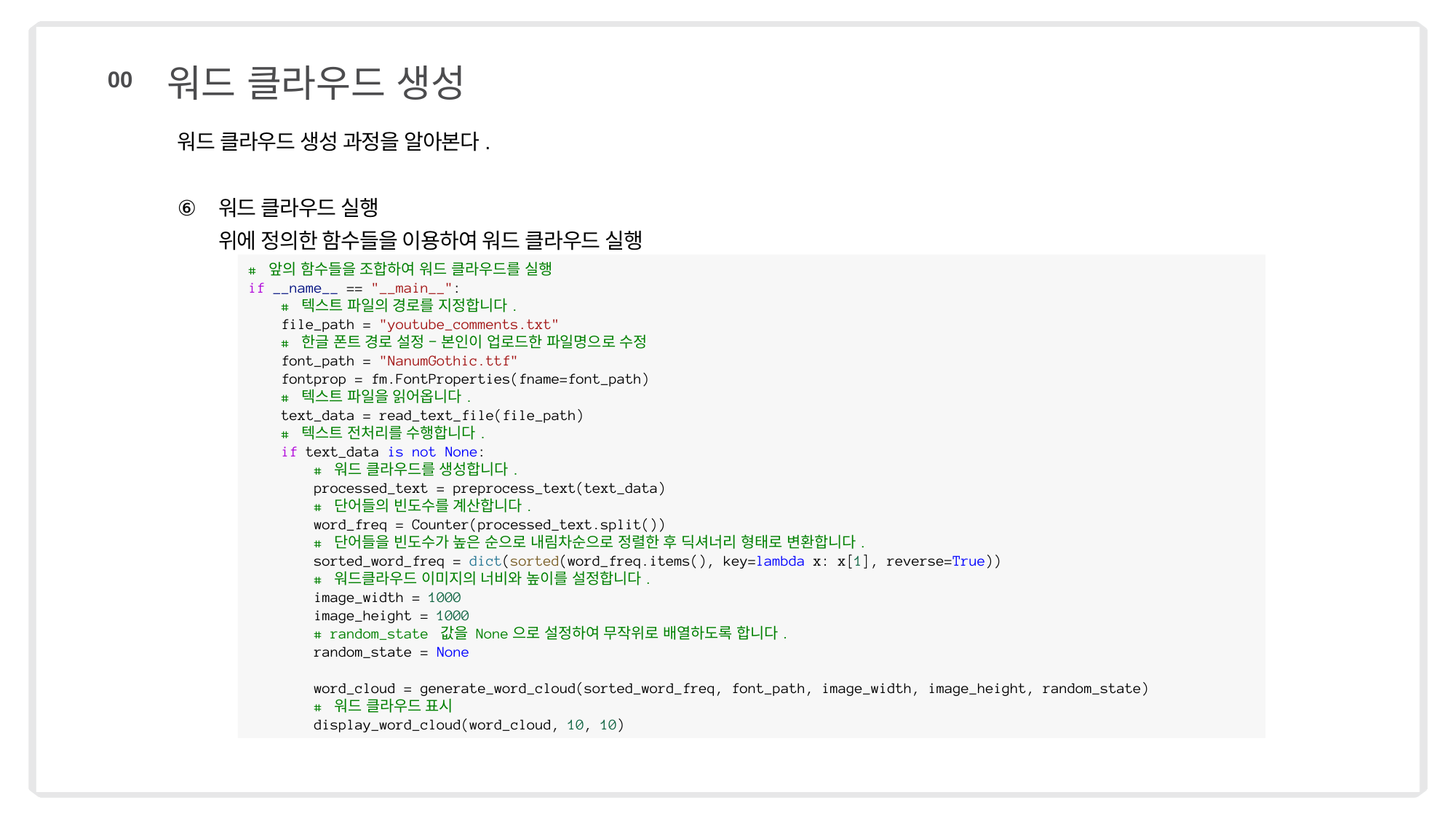

워드 클라우드 생성
00
워드 클라우드 생성 과정을 알아본다.

워드 클라우드 실행
위에 정의한 함수들을 이용하여 워드 클라우드 실행
# 앞의 함수들을 조합하여 워드 클라우드를 실행
if __name__ == "__main__":
    # 텍스트 파일의 경로를 지정합니다.
    file_path = "youtube_comments.txt"
    # 한글 폰트 경로 설정 – 본인이 업로드한 파일명으로 수정
    font_path = "NanumGothic.ttf"
    fontprop = fm.FontProperties(fname=font_path)
    # 텍스트 파일을 읽어옵니다.
    text_data = read_text_file(file_path)
    # 텍스트 전처리를 수행합니다.
    if text_data is not None:
        # 워드 클라우드를 생성합니다.
        processed_text = preprocess_text(text_data)
        # 단어들의 빈도수를 계산합니다.
        word_freq = Counter(processed_text.split())
        # 단어들을 빈도수가 높은 순으로 내림차순으로 정렬한 후 딕셔너리 형태로 변환합니다.
        sorted_word_freq = dict(sorted(word_freq.items(), key=lambda x: x[1], reverse=True))
        # 워드클라우드 이미지의 너비와 높이를 설정합니다.
        image_width = 1000
        image_height = 1000
        # random_state 값을 None으로 설정하여 무작위로 배열하도록 합니다.
        random_state = None

        word_cloud = generate_word_cloud(sorted_word_freq, font_path, image_width, image_height, random_state)
        # 워드 클라우드 표시
        display_word_cloud(word_cloud, 10, 10)